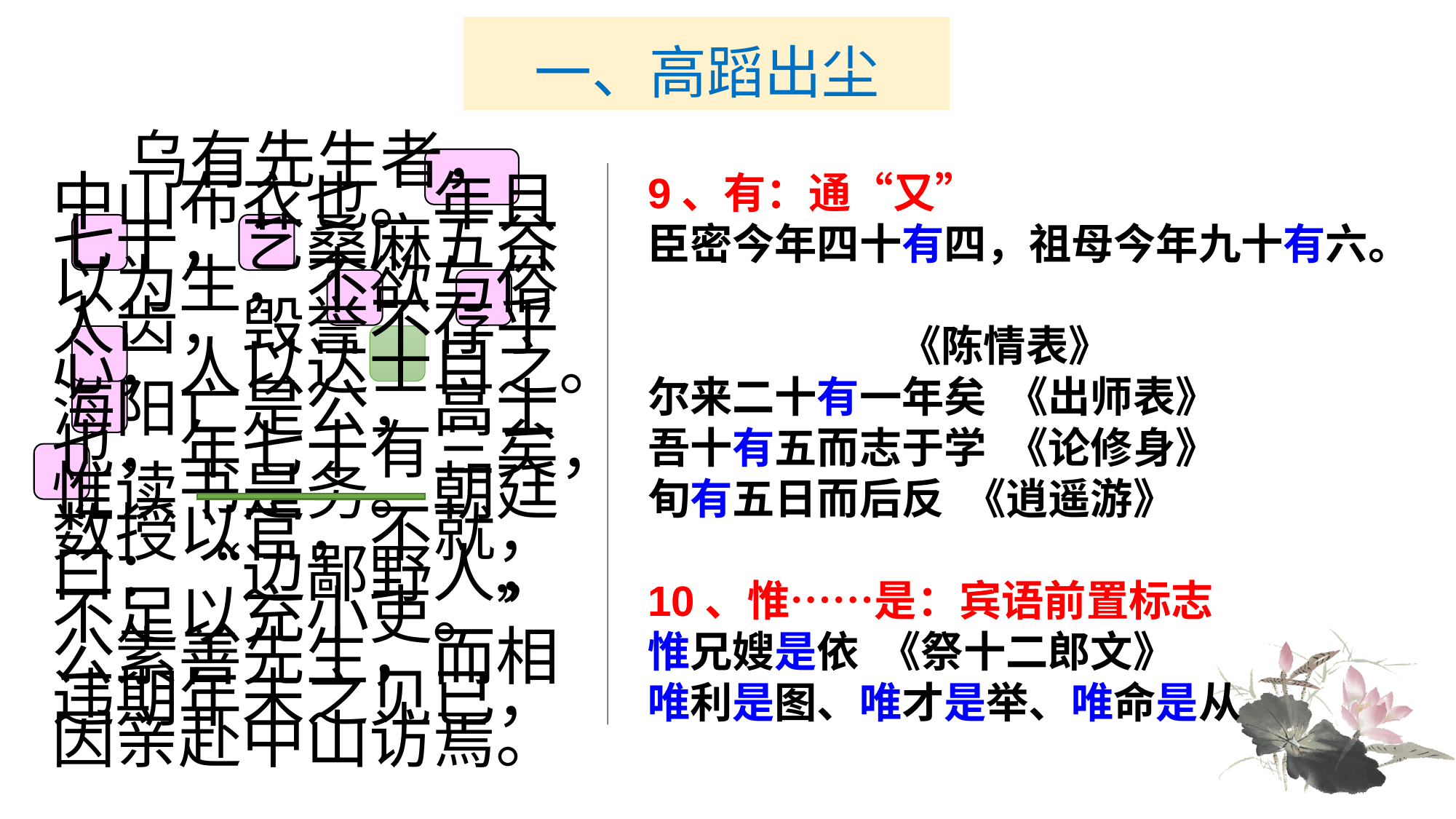

# 一、高蹈出尘
　　   乌有先生者，中山布衣也。年且七十，艺桑麻五谷以为生，不欲与俗人齿，毁誉不存乎心，人以达士目之。海阳亡是公，高士也，年七十有三矣，惟读书是务。朝廷数授以官，不就，曰：“边鄙野人，不足以充小吏。”公素善先生，而相违期年未之见已，因亲赴中山访焉。

9、有：通“又”
臣密今年四十有四，祖母今年九十有六。
                         《陈情表》
尔来二十有一年矣  《出师表》
吾十有五而志于学  《论修身》
旬有五日而后反  《逍遥游》

10、惟……是：宾语前置标志
惟兄嫂是依  《祭十二郎文》
唯利是图、唯才是举、唯命是从